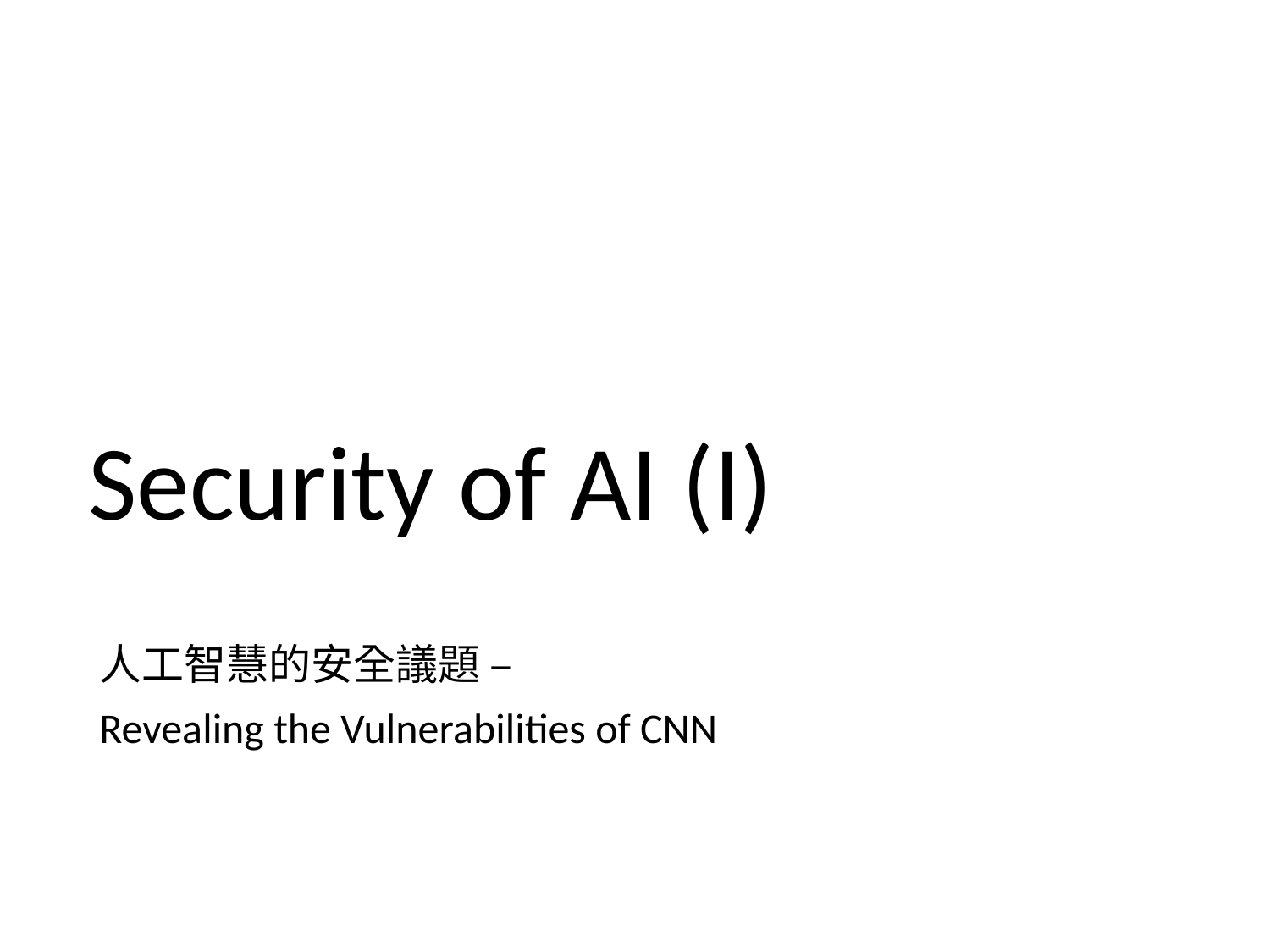

# Security of AI (I)
人工智慧的安全議題 –
Revealing the Vulnerabilities of CNN